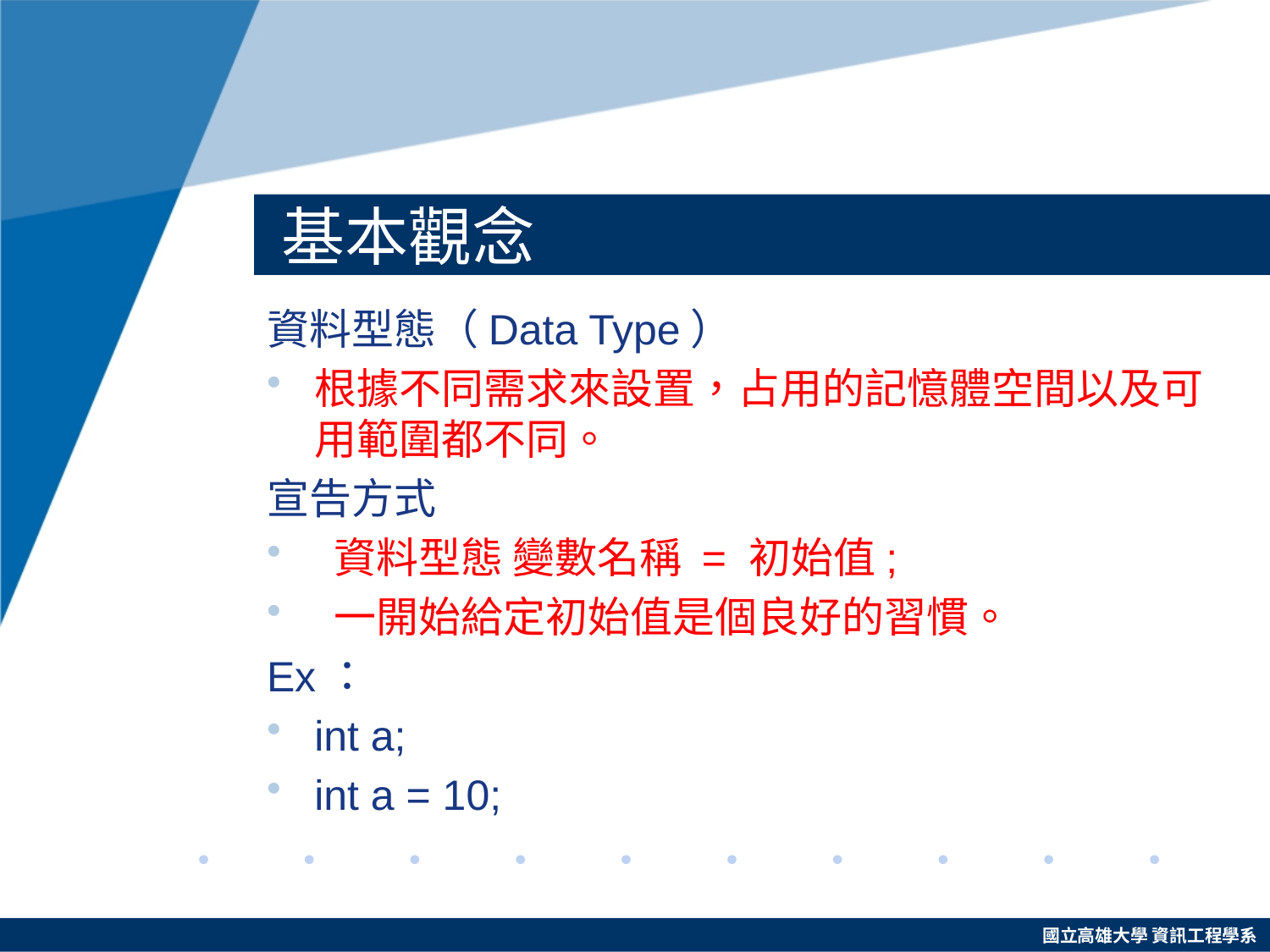

# 基本觀念
資料型態（Data Type）
根據不同需求來設置，占用的記憶體空間以及可用範圍都不同。
宣告方式
 資料型態 變數名稱 = 初始值;
 一開始給定初始值是個良好的習慣。
Ex：
int a;
int a = 10;